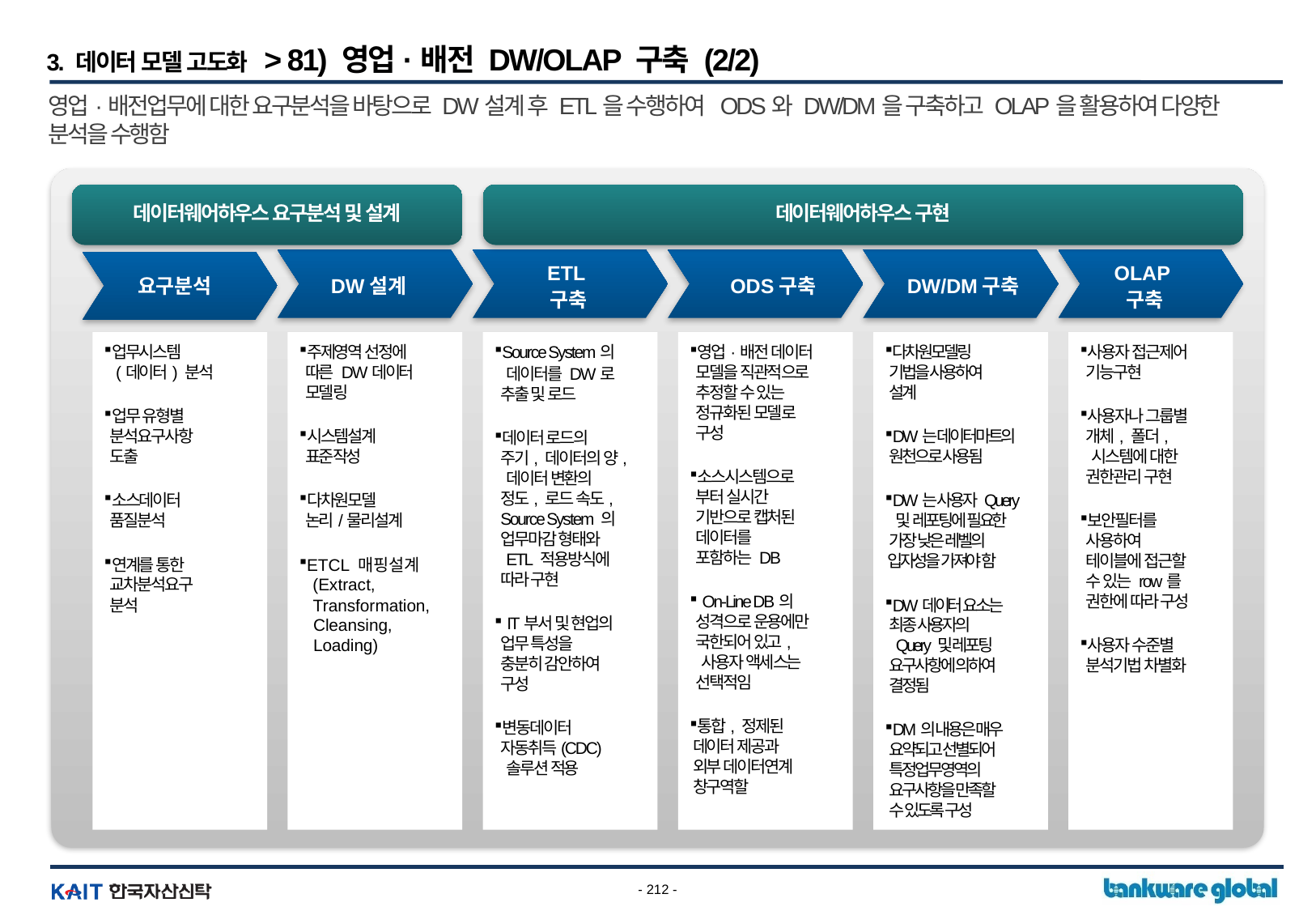

3. 데이터 모델 고도화 > 81) 영업·배전 DW/OLAP 구축 (2/2)
영업·배전업무에 대한 요구분석을 바탕으로 DW설계 후 ETL을 수행하여  ODS와 DW/DM을 구축하고 OLAP을 활용하여 다양한 분석을 수행함

데이터웨어하우스 요구분석 및 설계
데이터웨어하우스 구현
요구분석
DW설계
ETL구축
ODS구축
DW/DM구축
OLAP구축

업무시스템
  (데이터) 분석

업무 유형별
  분석요구사항
  도출

소스데이터
  품질분석

연계를 통한
  교차분석요구
  분석

주제영역 선정에
  따른 DW데이터
  모델링

시스템설계
  표준작성

다차원모델
  논리/물리설계

ETCL 매핑설계
  (Extract,
   Transformation,
   Cleansing,
   Loading)

Source System의
  데이터를 DW로
  추출 및 로드

데이터 로드의
  주기, 데이터의 양,
  데이터 변환의
  정도, 로드 속도,
  Source System 의
  업무마감 형태와
  ETL 적용방식에
  따라 구현

 IT부서 및 현업의
  업무 특성을
  충분히 감안하여
  구성

변동데이터
  자동취득(CDC)
  솔루션 적용
영업·배전 데이터
  모델을 직관적으로
  추정할 수 있는
  정규화된 모델로
  구성

소스시스템으로
  부터 실시간
  기반으로 캡처된
  데이터를
  포함하는 DB

 On-Line DB의
  성격으로 운용에만
  국한되어 있고,
  사용자 액세스는
  선택적임

통합, 정제된
 데이터 제공과
 외부 데이터연계
 창구역할
다차원모델링
  기법을 사용하여
  설계

DW는 데이터마트의
  원천으로 사용됨

DW는 사용자 Query
  및  레포팅에 필요한
  가장 낮은 레벨의
 입자성을 가져야 함

DW데이터 요소는
  최종 사용자의
  Query 및 레포팅
  요구사항에 의하여
  결정됨

DM의 내용은 매우
  요약되고 선별되어
  특정업무영역의
  요구사항을 만족할
  수 있도록 구성
사용자 접근제어
  기능구현

사용자나 그룹별
  개체, 폴더,
  시스템에 대한
  권한관리 구현

보안필터를
  사용하여
  테이블에 접근할
  수 있는 row를
  권한에 따라 구성

사용자 수준별
  분석기법 차별화